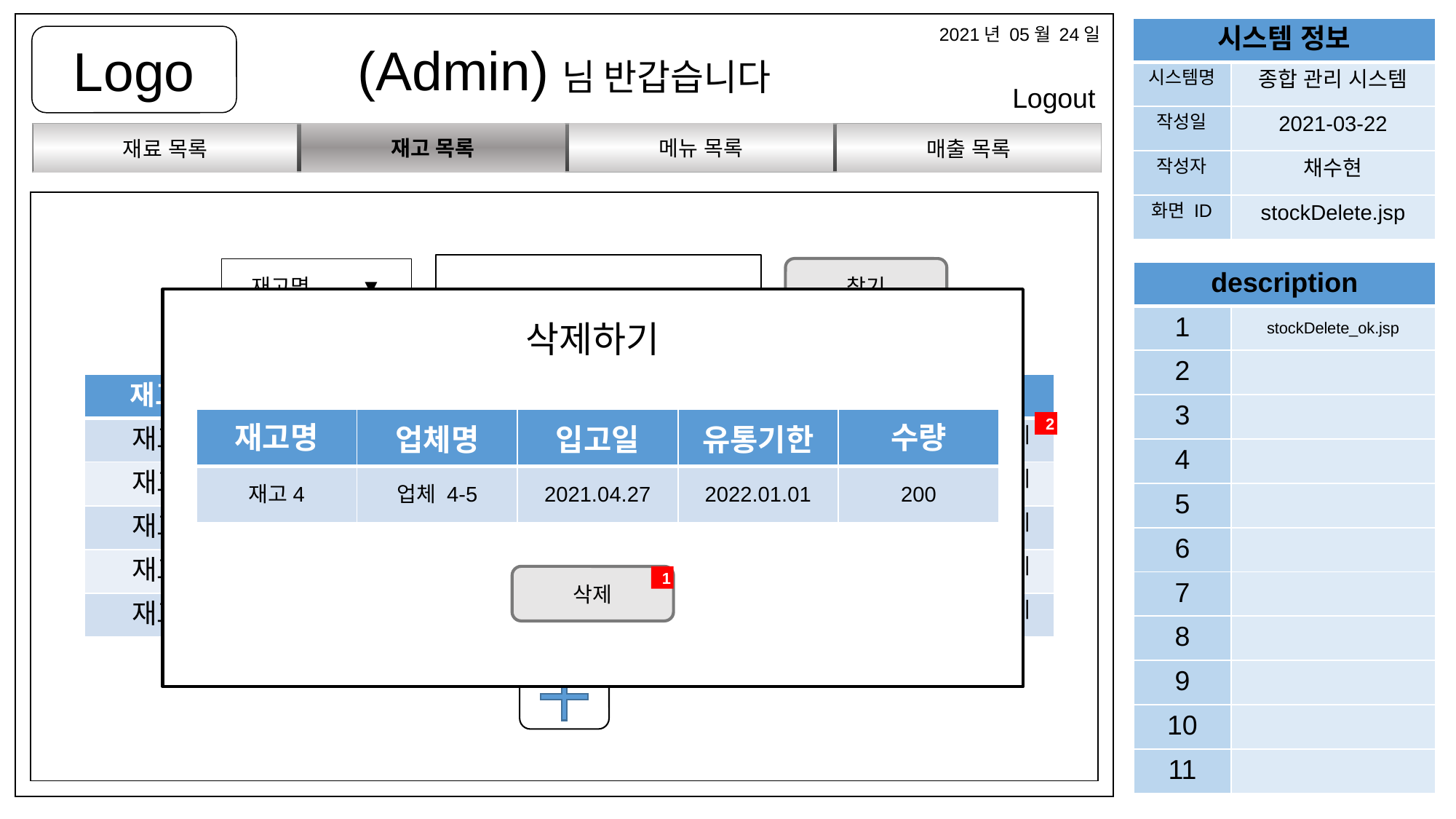

2021년 05월 24일
| 시스템 정보 |  |
| --- | --- |
| 시스템명 | 종합 관리 시스템 |
| 작성일 | 2021-03-22 |
| 작성자 | 채수현 |
| 화면 ID | stockDelete.jsp |
Logo
(Admin)님 반갑습니다
Logout
메뉴 목록

재고 목록
매출 목록
재료 목록

재고명	▼
찾기
| description |  |
| --- | --- |
| 1 | stockDelete\_ok.jsp |
| 2 |  |
| 3 |  |
| 4 |  |
| 5 |  |
| 6 |  |
| 7 |  |
| 8 |  |
| 9 |  |
| 10 |  |
| 11 |  |

삭제하기
| 재고명 | 제조업체 | 반입일자 | 유통기한 | 수량 |  |
| --- | --- | --- | --- | --- | --- |
| 재고1 | 업체 1-1 | 2021.02.05 | ~ 2021.06.05 | 1.2 L | 수정 / 삭제 |
| 재고2 | 업체 2-2 | 2021.01.14 | ~ 2021.06.14 | 0.5 kg | 수정 / 삭제 |
| 재고3 | 업체 11-13 | 2020.04.28 | ~ 2021.05.28 | 18 EA | 수정 / 삭제 |
| 재고2 | 업체 2-2 | 2021.06.21 | ~ 2021.12.31 | 12 kg | 수정 / 삭제 |
| 재고4 | 업체 4-4 | 2021.01.01 | ~ 2021.12.31 | 200 개 | 수정 / 삭제 |
| 재고명 | 업체명 | 입고일 | 유통기한 | 수량 |
| --- | --- | --- | --- | --- |
| 재고4 | 업체 4-5 | 2021.04.27 | 2022.01.01 | 200 |
2
1
삭제
1
3